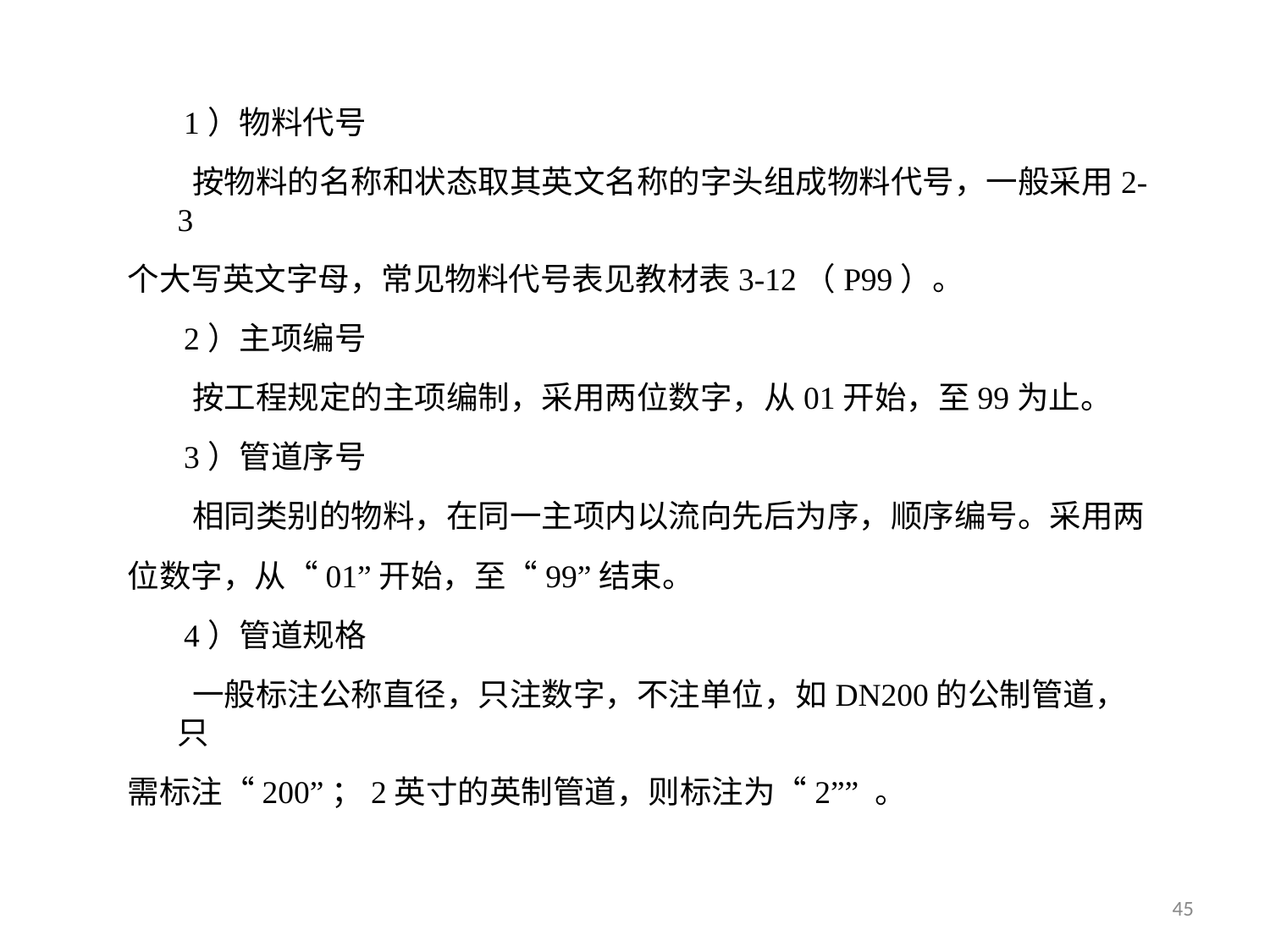

1）物料代号
        按物料的名称和状态取其英文名称的字头组成物料代号，一般采用2-3
个大写英文字母，常见物料代号表见教材表3-12（P99）。
       2）主项编号
        按工程规定的主项编制，采用两位数字，从01开始，至99为止。
       3）管道序号
        相同类别的物料，在同一主项内以流向先后为序，顺序编号。采用两
位数字，从“01”开始，至“99”结束。
       4）管道规格
        一般标注公称直径，只注数字，不注单位，如DN200的公制管道，只
需标注“200”；2英寸的英制管道，则标注为“2”” 。

45